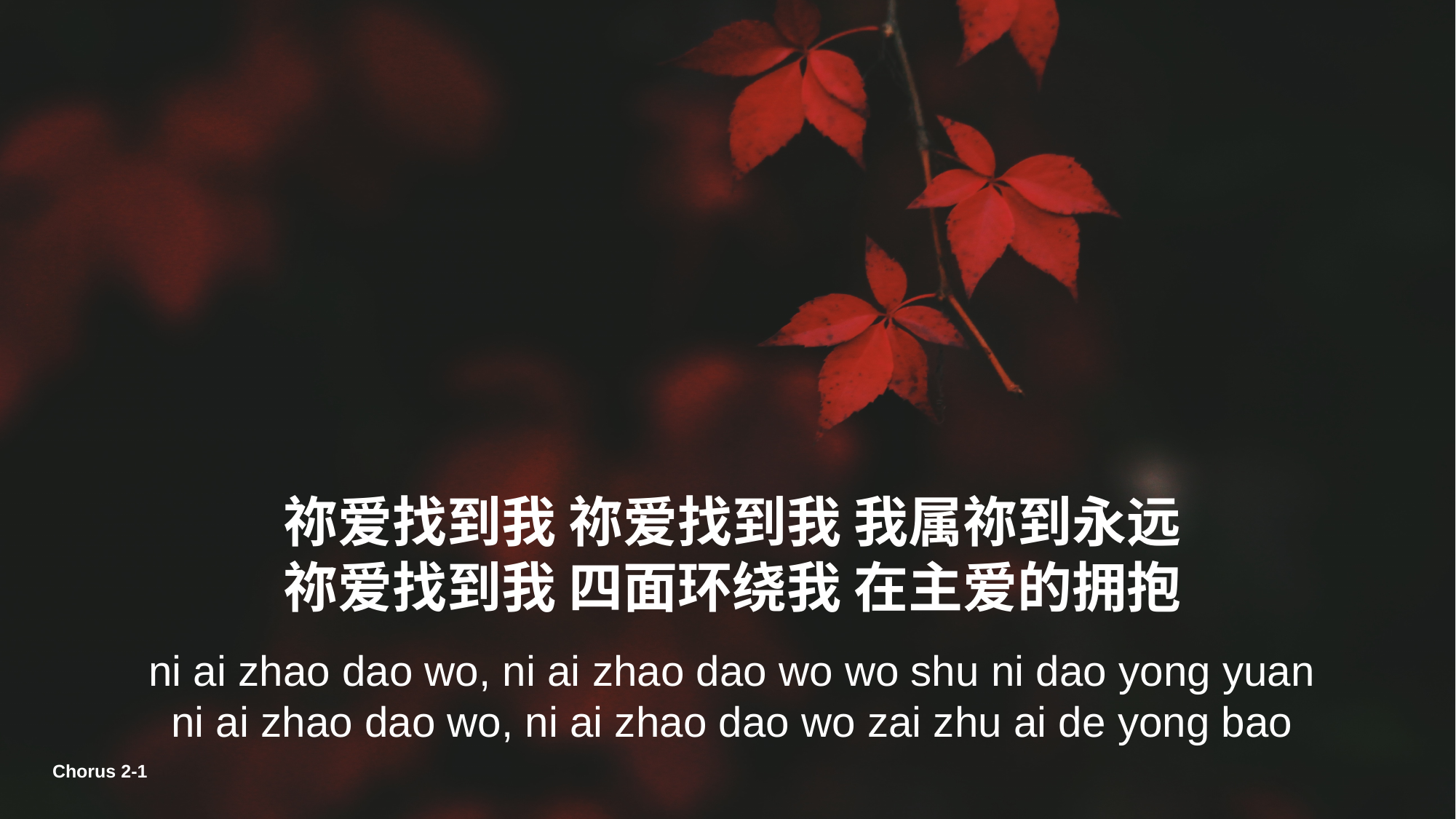

祢爱找到我 祢爱找到我 我属祢到永远
祢爱找到我 四面环绕我 在主爱的拥抱

ni ai zhao dao wo, ni ai zhao dao wo wo shu ni dao yong yuan
ni ai zhao dao wo, ni ai zhao dao wo zai zhu ai de yong bao
Chorus 2-1